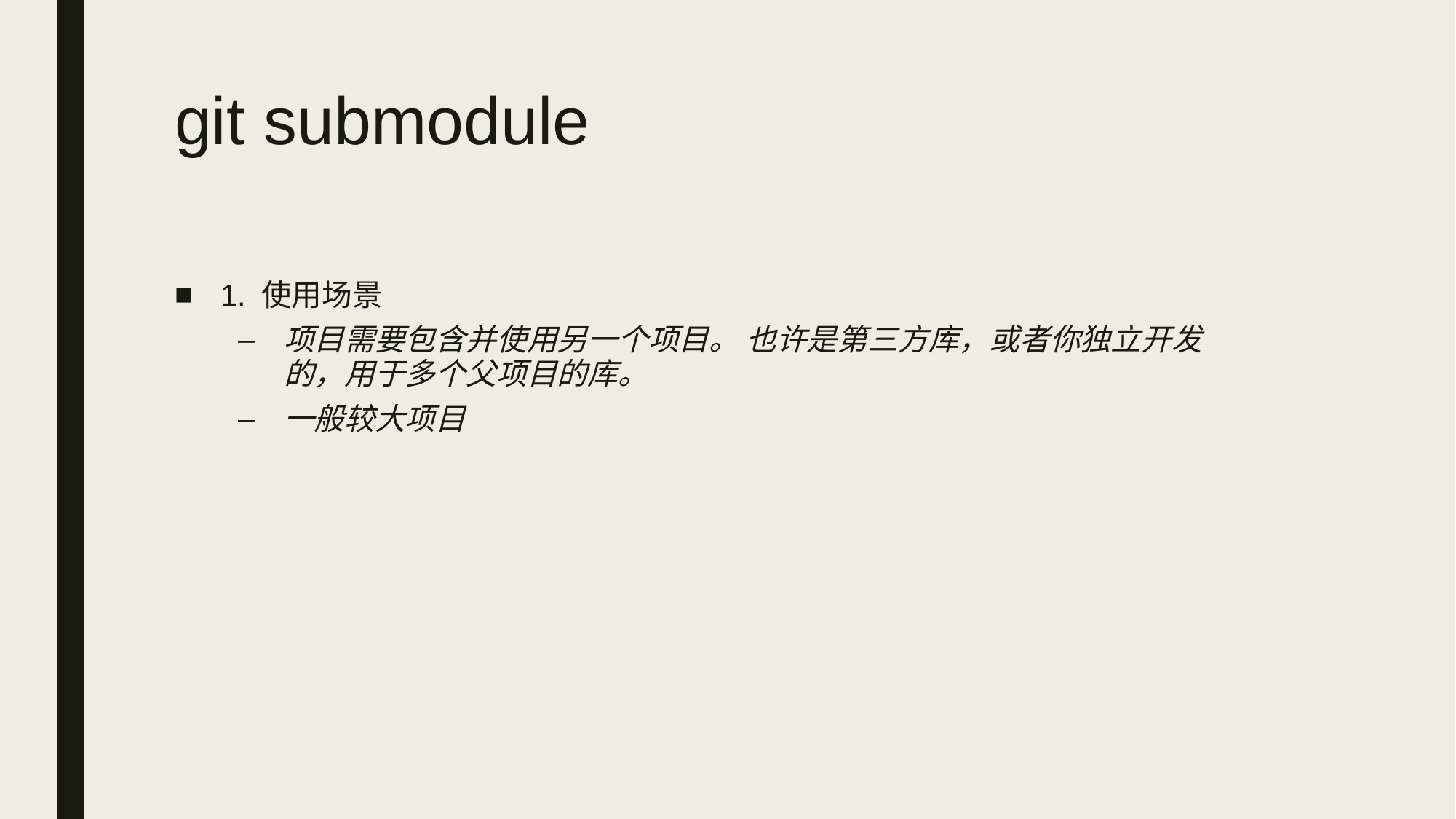

# git submodule
1. 使用场景
项目需要包含并使用另一个项目。 也许是第三方库，或者你独立开发的，用于多个父项目的库。
一般较大项目